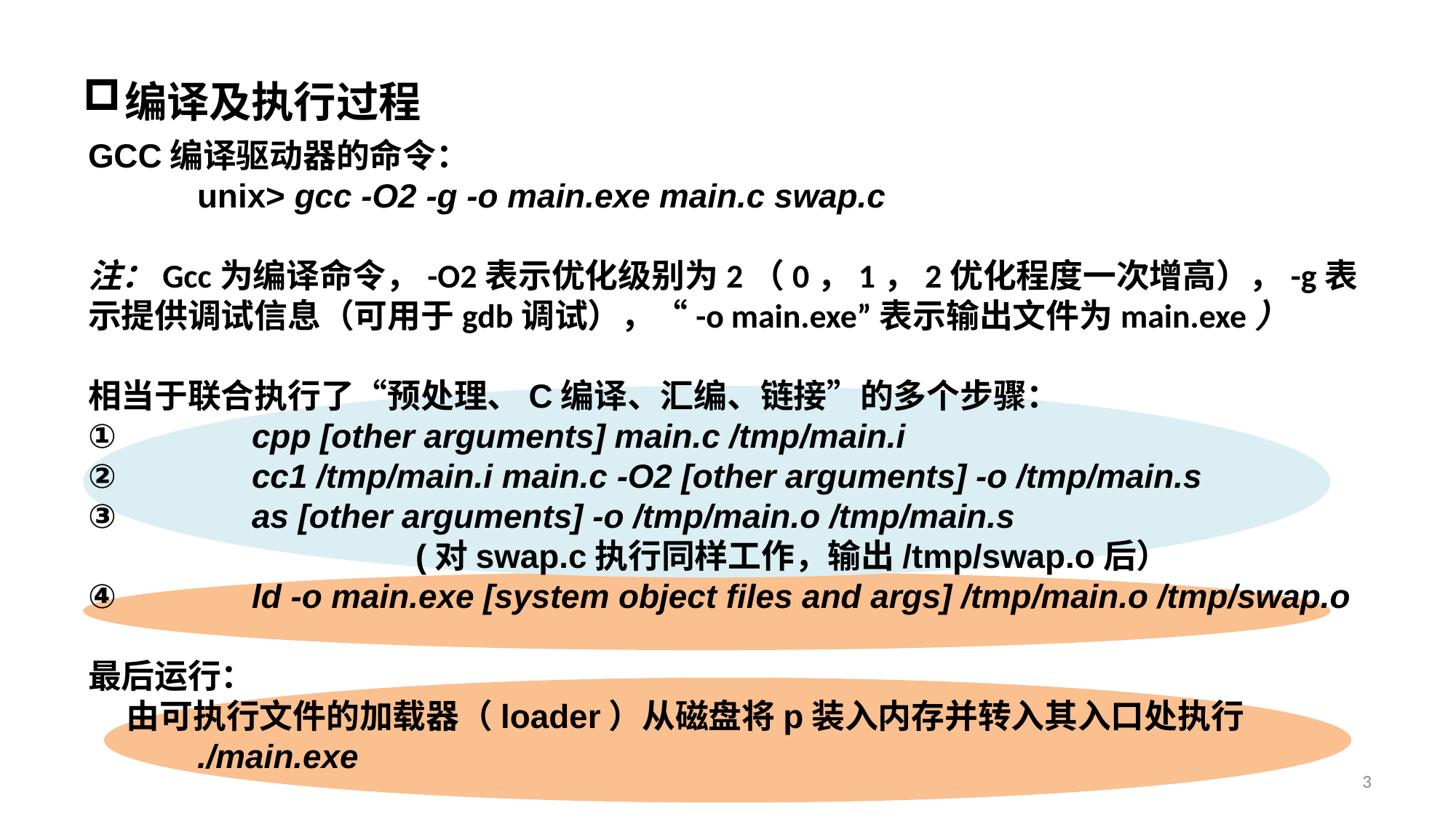

编译及执行过程
GCC编译驱动器的命令：
	unix> gcc -O2 -g -o main.exe main.c swap.c

注：Gcc为编译命令，-O2表示优化级别为2（0，1，2优化程度一次增高），-g表示提供调试信息（可用于gdb调试），“-o main.exe”表示输出文件为main.exe）

相当于联合执行了“预处理、C编译、汇编、链接”的多个步骤：
	cpp [other arguments] main.c /tmp/main.i
	cc1 /tmp/main.i main.c -O2 [other arguments] -o /tmp/main.s
	as [other arguments] -o /tmp/main.o /tmp/main.s
			(对swap.c执行同样工作，输出/tmp/swap.o后）
	ld -o main.exe [system object files and args] /tmp/main.o /tmp/swap.o

最后运行：
    由可执行文件的加载器（loader）从磁盘将p装入内存并转入其入口处执行
	./main.exe

3